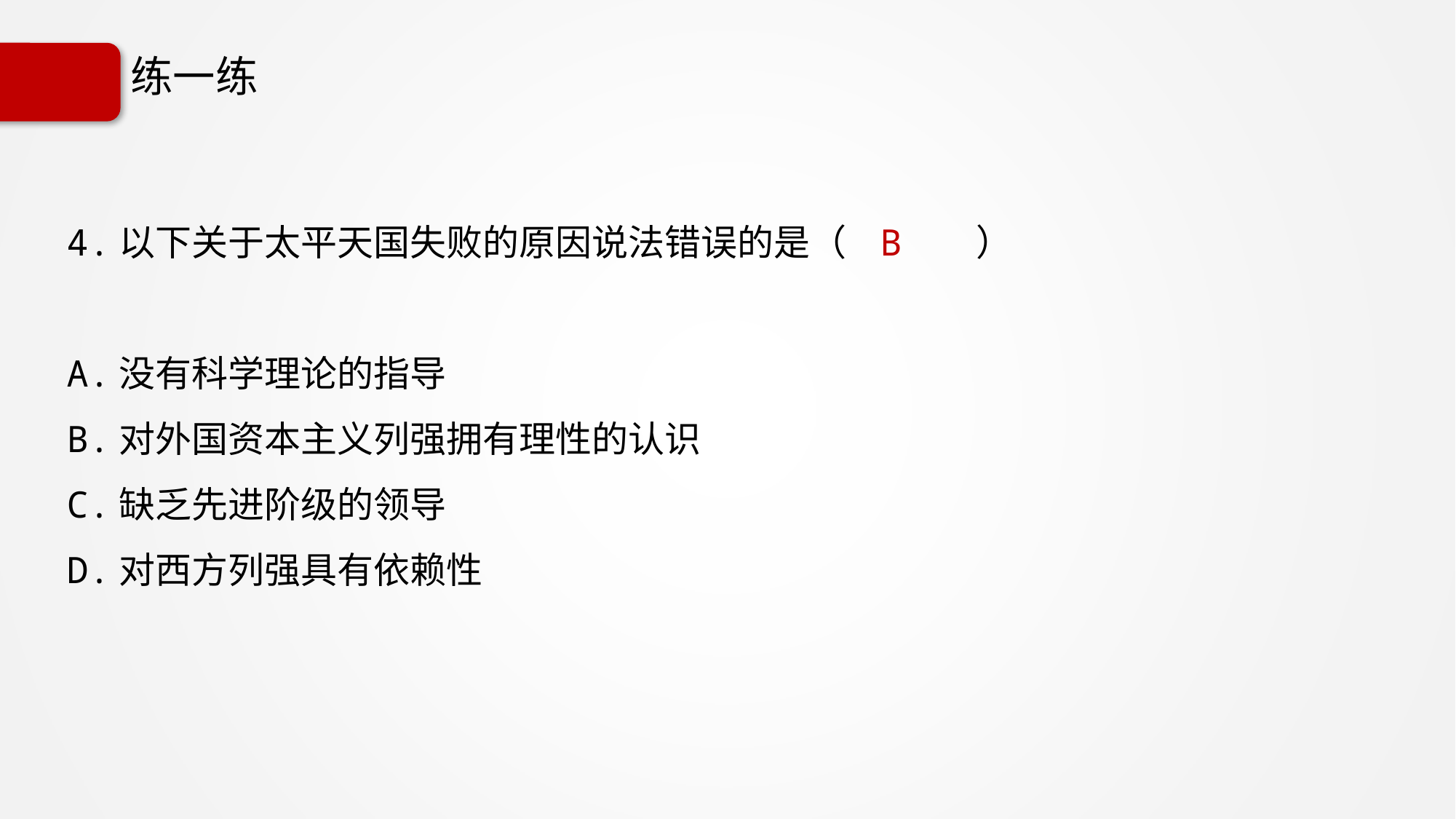

# 练一练
4.以下关于太平天国失败的原因说法错误的是（   B   ）
A.没有科学理论的指导
B.对外国资本主义列强拥有理性的认识
C.缺乏先进阶级的领导
D.对西方列强具有依赖性